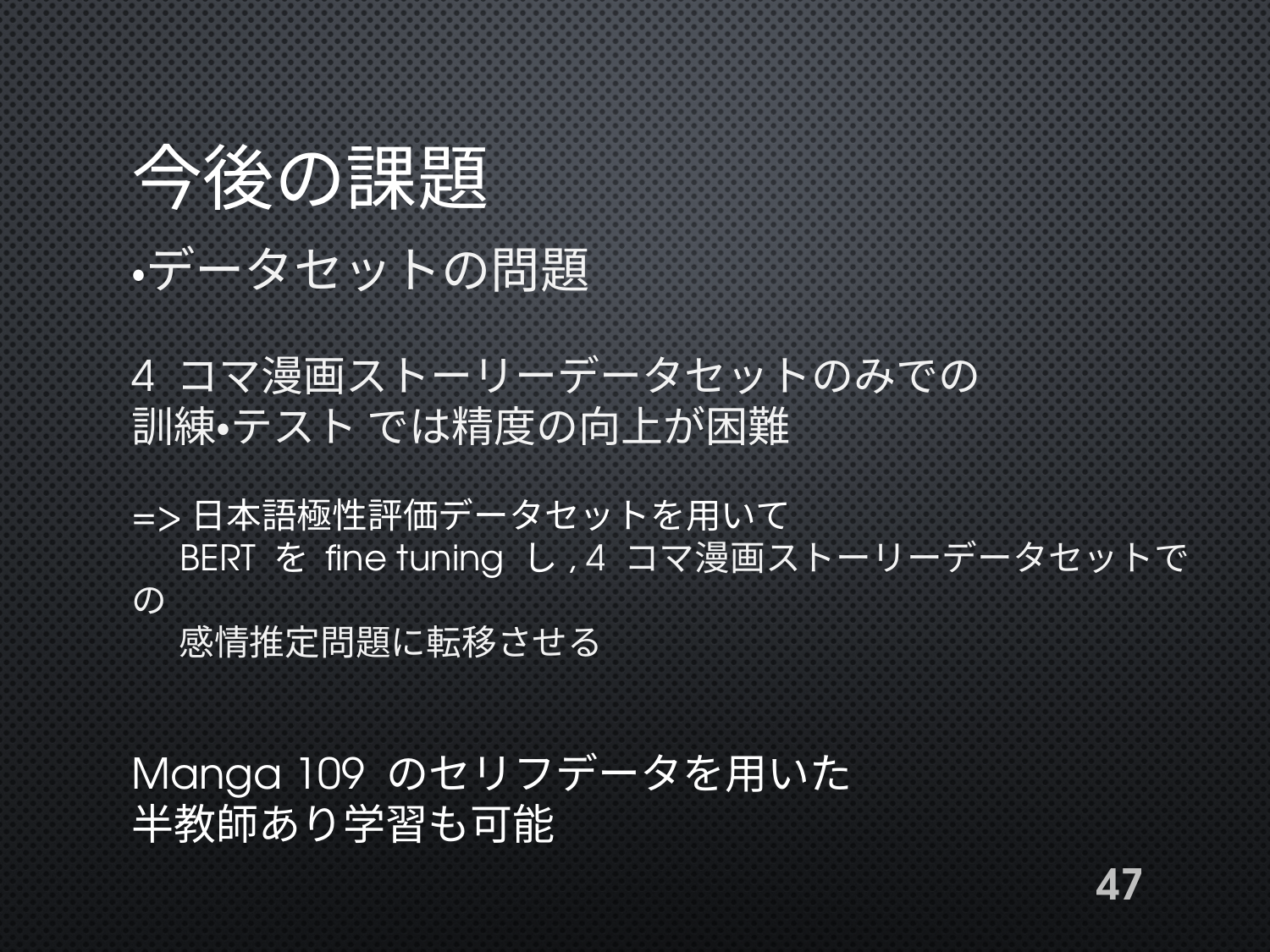

# 今後の課題
・データセットの問題

4 コマ漫画ストーリーデータセットのみでの
訓練・テスト では精度の向上が困難

=>日本語極性評価データセットを用いて
     BERT を fine tuning し, 4 コマ漫画ストーリーデータセットでの
     感情推定問題に転移させる

Manga 109 のセリフデータを用いた
半教師あり学習も可能

47